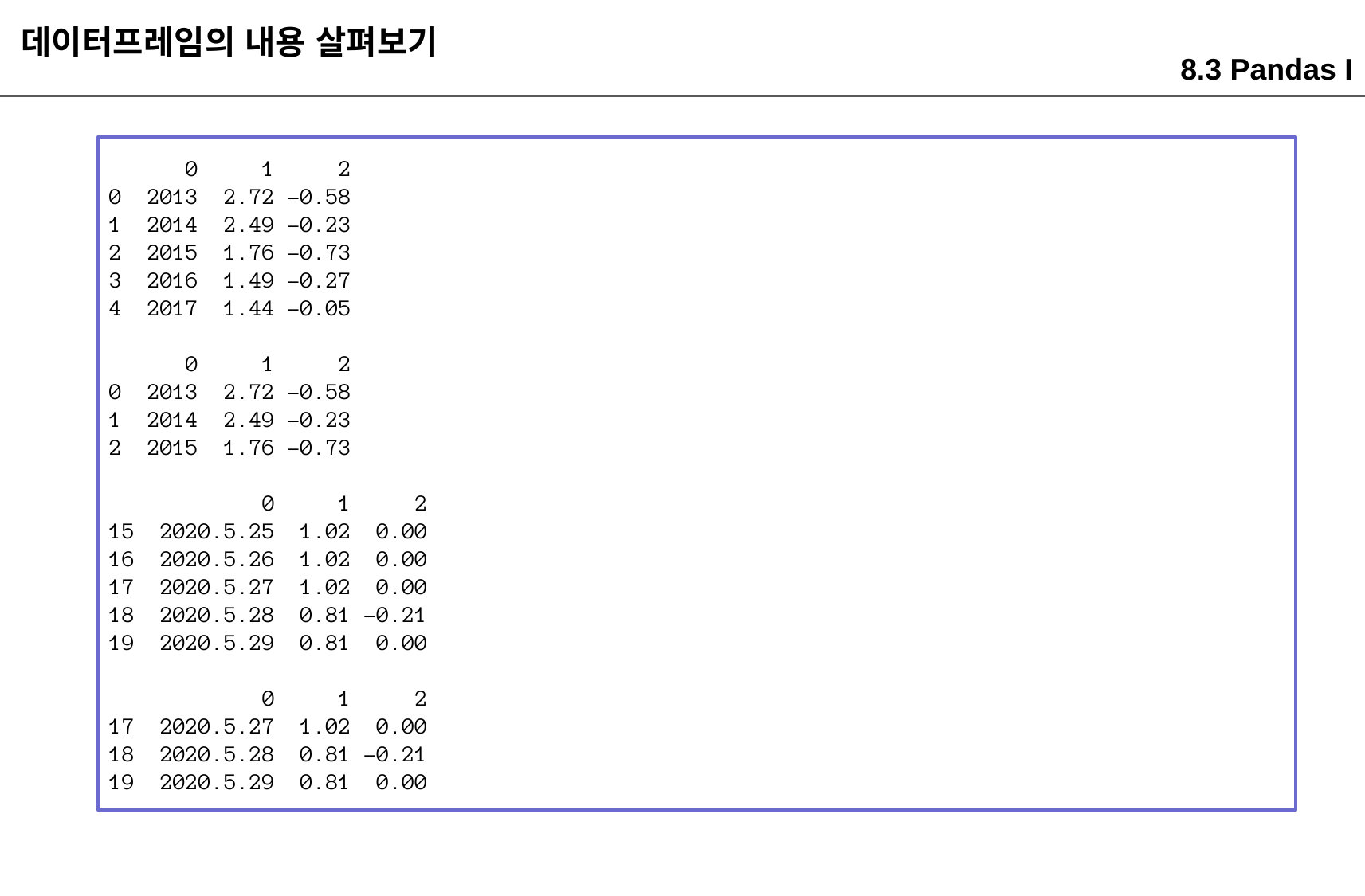

데이터프레임의 내용 살펴보기
8.3 Pandas I
      0     1     2
0  2013  2.72 -0.58
1  2014  2.49 -0.23
2  2015  1.76 -0.73
3  2016  1.49 -0.27
4  2017  1.44 -0.05

      0     1     2
0  2013  2.72 -0.58
1  2014  2.49 -0.23
2  2015  1.76 -0.73

            0     1     2
15  2020.5.25  1.02  0.00
16  2020.5.26  1.02  0.00
17  2020.5.27  1.02  0.00
18  2020.5.28  0.81 -0.21
19  2020.5.29  0.81  0.00

            0     1     2
17  2020.5.27  1.02  0.00
18  2020.5.28  0.81 -0.21
19  2020.5.29  0.81  0.00